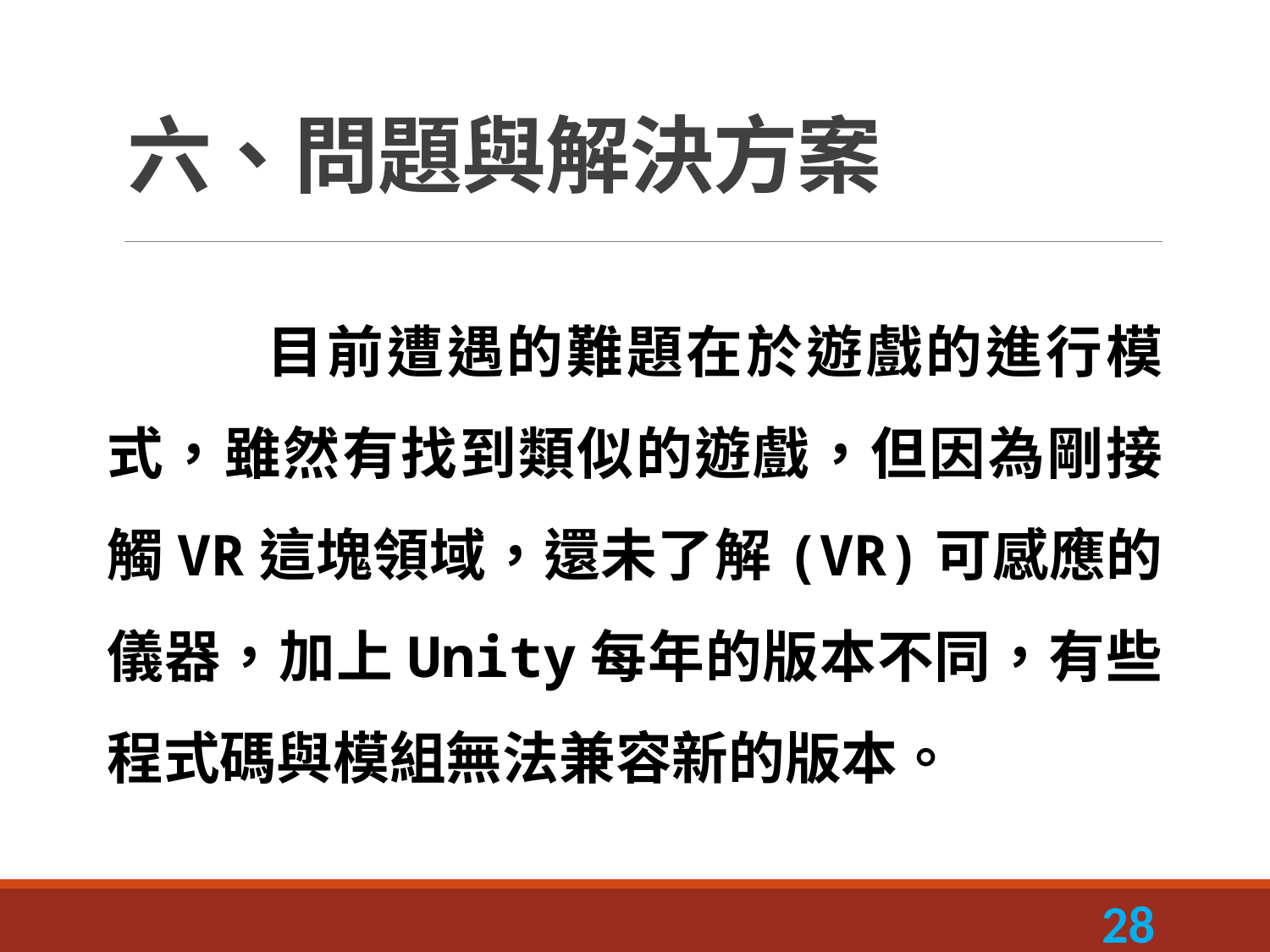

# 六、問題與解決方案
	 目前遭遇的難題在於遊戲的進行模式，雖然有找到類似的遊戲，但因為剛接觸VR這塊領域，還未了解(VR)可感應的儀器，加上Unity每年的版本不同，有些程式碼與模組無法兼容新的版本。
28